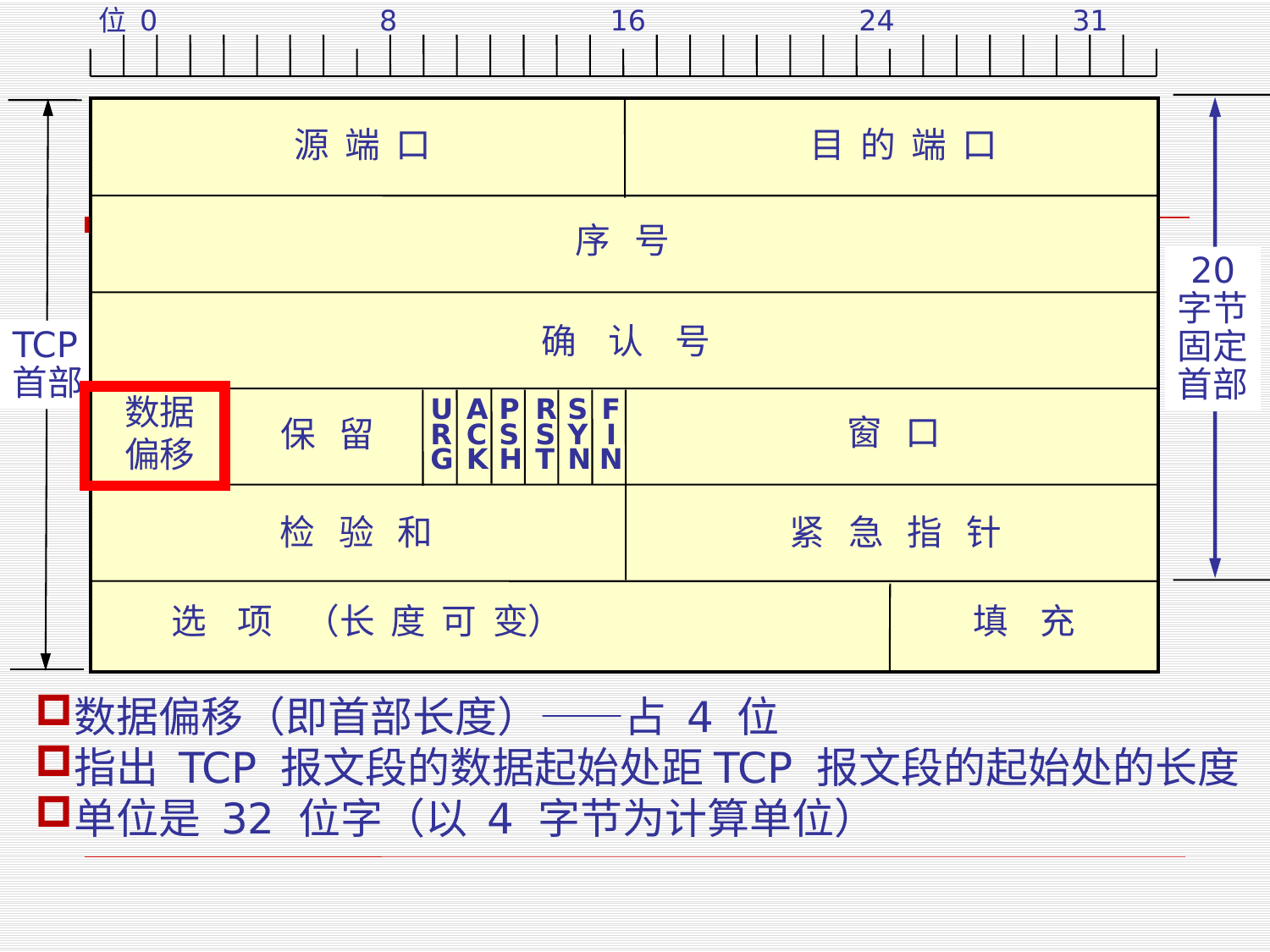

位 0                         8                        16                        24                    31

源  端  口
目  的  端  口

序   号
20
字节
固定
首部

确    认    号
TCP
首部
数据
偏移

U
R
G
A
C
K
P
S
H
R
S
T
S
Y
N
F
I
N
窗   口
保   留

检   验   和
紧   急   指   针

选    项    （长  度  可  变）
填    充

数据偏移（即首部长度）——占 4 位
指出 TCP 报文段的数据起始处距TCP 报文段的起始处的长度
单位是 32 位字（以 4 字节为计算单位）